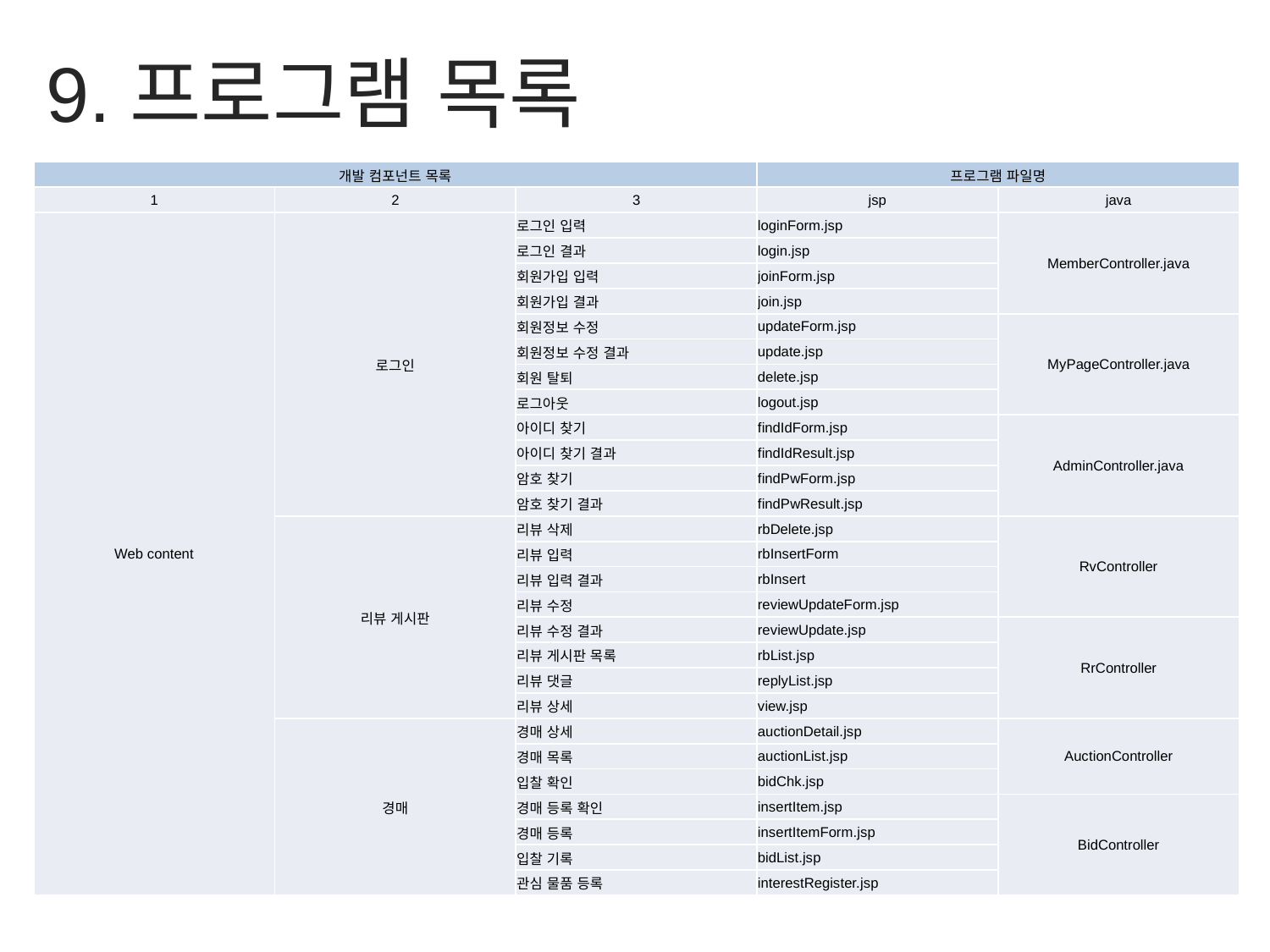

9.프로그램 목록
| 개발 컴포넌트 목록 |  |  | 프로그램 파일명 |  |
| --- | --- | --- | --- | --- |
| 1 | 2 | 3 | jsp | java |
| Web content | 로그인 | 로그인 입력 | loginForm.jsp | MemberController.java |
|  |  | 로그인 결과 | login.jsp |  |
|  |  | 회원가입 입력 | joinForm.jsp |  |
|  |  | 회원가입 결과 | join.jsp |  |
|  |  | 회원정보 수정 | updateForm.jsp | MyPageController.java |
|  |  | 회원정보 수정 결과 | update.jsp |  |
|  |  | 회원 탈퇴 | delete.jsp |  |
|  |  | 로그아웃 | logout.jsp |  |
|  |  | 아이디 찾기 | findIdForm.jsp | AdminController.java |
|  |  | 아이디 찾기 결과 | findIdResult.jsp |  |
|  |  | 암호 찾기 | findPwForm.jsp |  |
|  |  | 암호 찾기 결과 | findPwResult.jsp |  |
|  | 리뷰 게시판 | 리뷰 삭제 | rbDelete.jsp | RvController |
|  |  | 리뷰 입력 | rbInsertForm |  |
|  |  | 리뷰 입력 결과 | rbInsert |  |
|  |  | 리뷰 수정 | reviewUpdateForm.jsp |  |
|  |  | 리뷰 수정 결과 | reviewUpdate.jsp | RrController |
|  |  | 리뷰 게시판 목록 | rbList.jsp |  |
|  |  | 리뷰 댓글 | replyList.jsp |  |
|  |  | 리뷰 상세 | view.jsp |  |
|  | 경매 | 경매 상세 | auctionDetail.jsp | AuctionController |
|  |  | 경매 목록 | auctionList.jsp |  |
|  |  | 입찰 확인 | bidChk.jsp |  |
|  |  | 경매 등록 확인 | insertItem.jsp | BidController |
|  |  | 경매 등록 | insertItemForm.jsp |  |
|  |  | 입찰 기록 | bidList.jsp |  |
|  |  | 관심 물품 등록 | interestRegister.jsp |  |